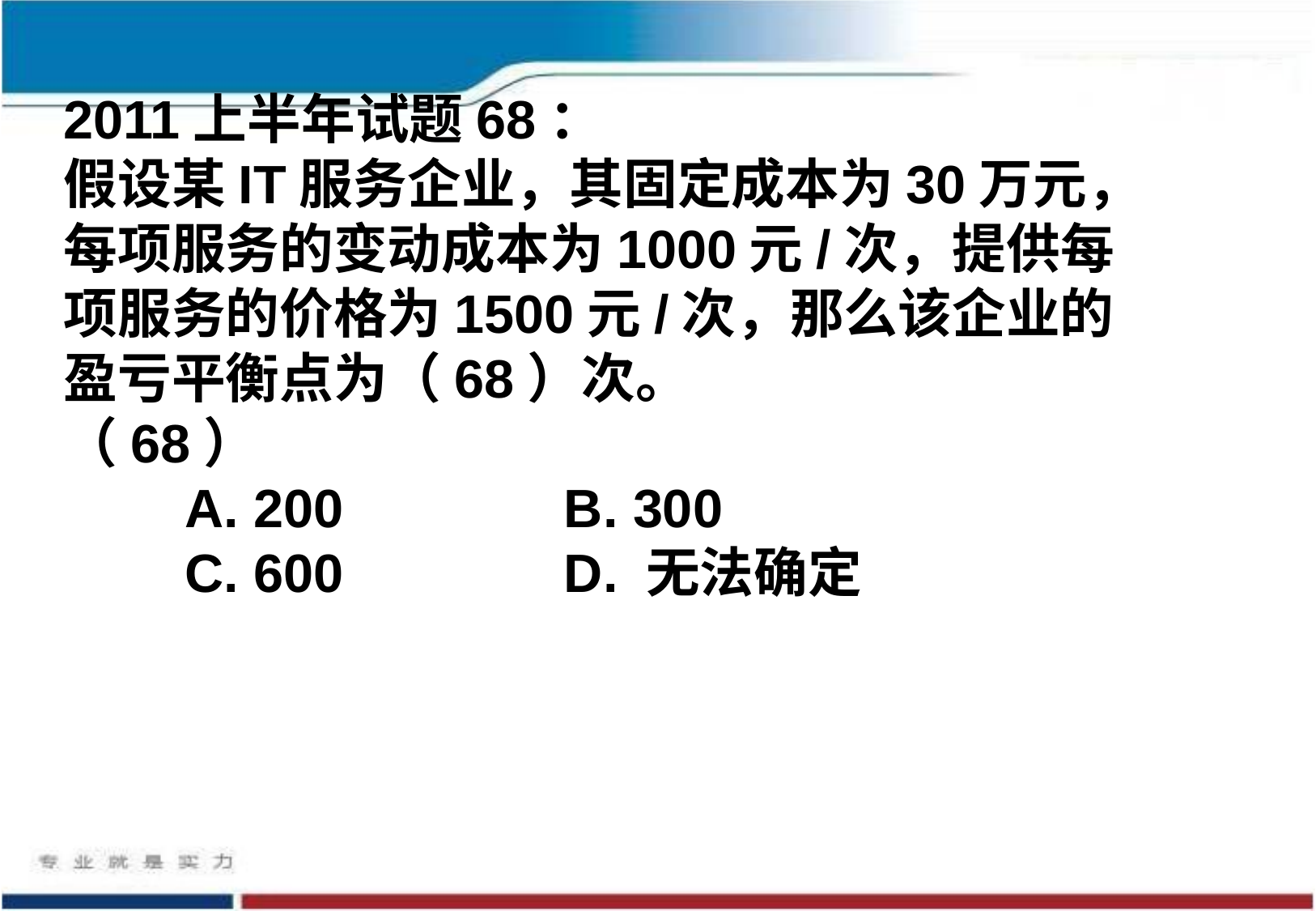

2011上半年试题68：
假设某IT服务企业，其固定成本为30万元，每项服务的变动成本为1000元/次，提供每项服务的价格为1500元/次，那么该企业的盈亏平衡点为（68）次。
（68）
	A. 200 		 B. 300
 	C. 600 		 D. 无法确定